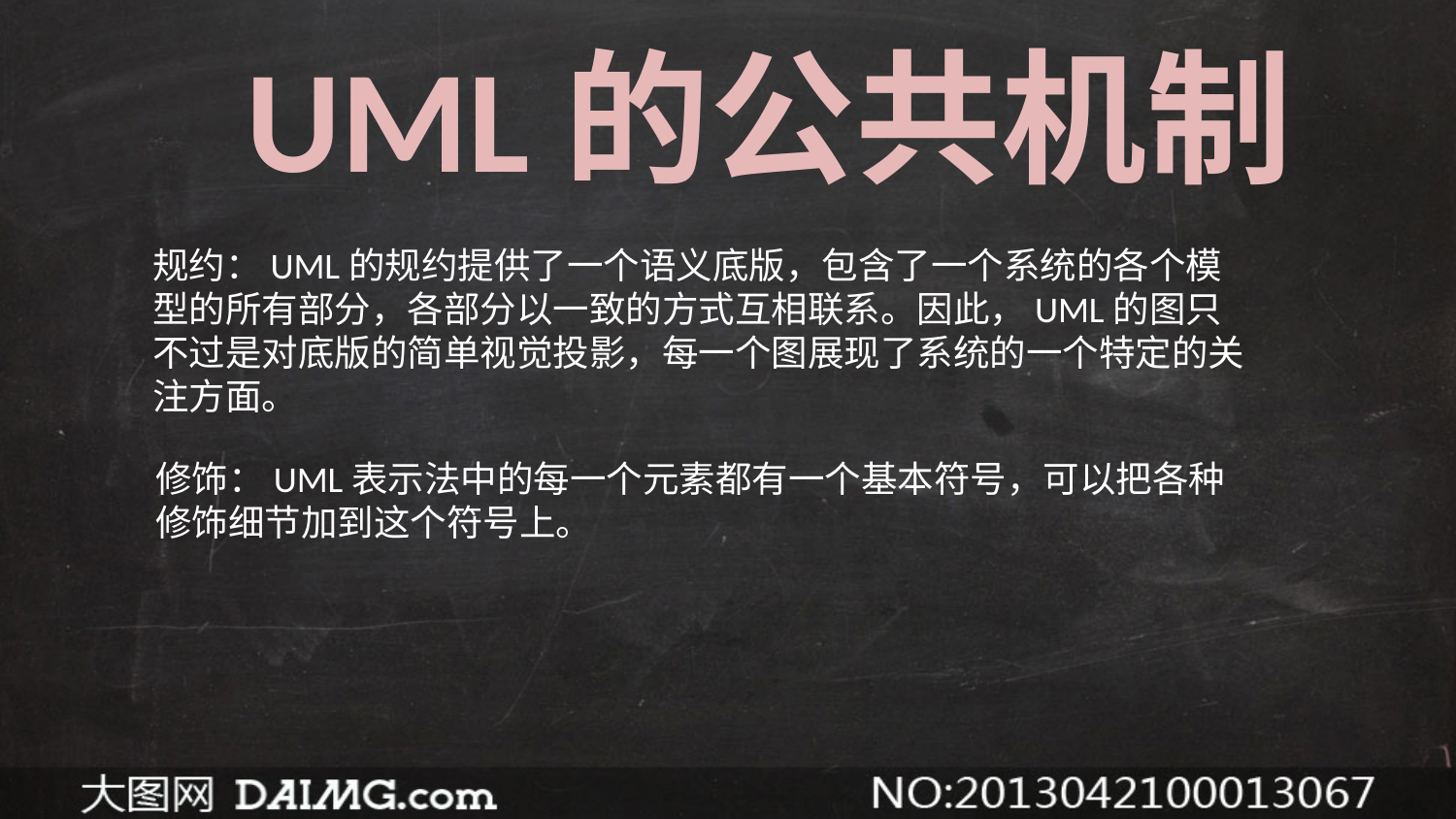

UML的公共机制
规约：UML的规约提供了一个语义底版，包含了一个系统的各个模型的所有部分，各部分以一致的方式互相联系。因此，UML的图只不过是对底版的简单视觉投影，每一个图展现了系统的一个特定的关注方面。
修饰：UML表示法中的每一个元素都有一个基本符号，可以把各种修饰细节加到这个符号上。